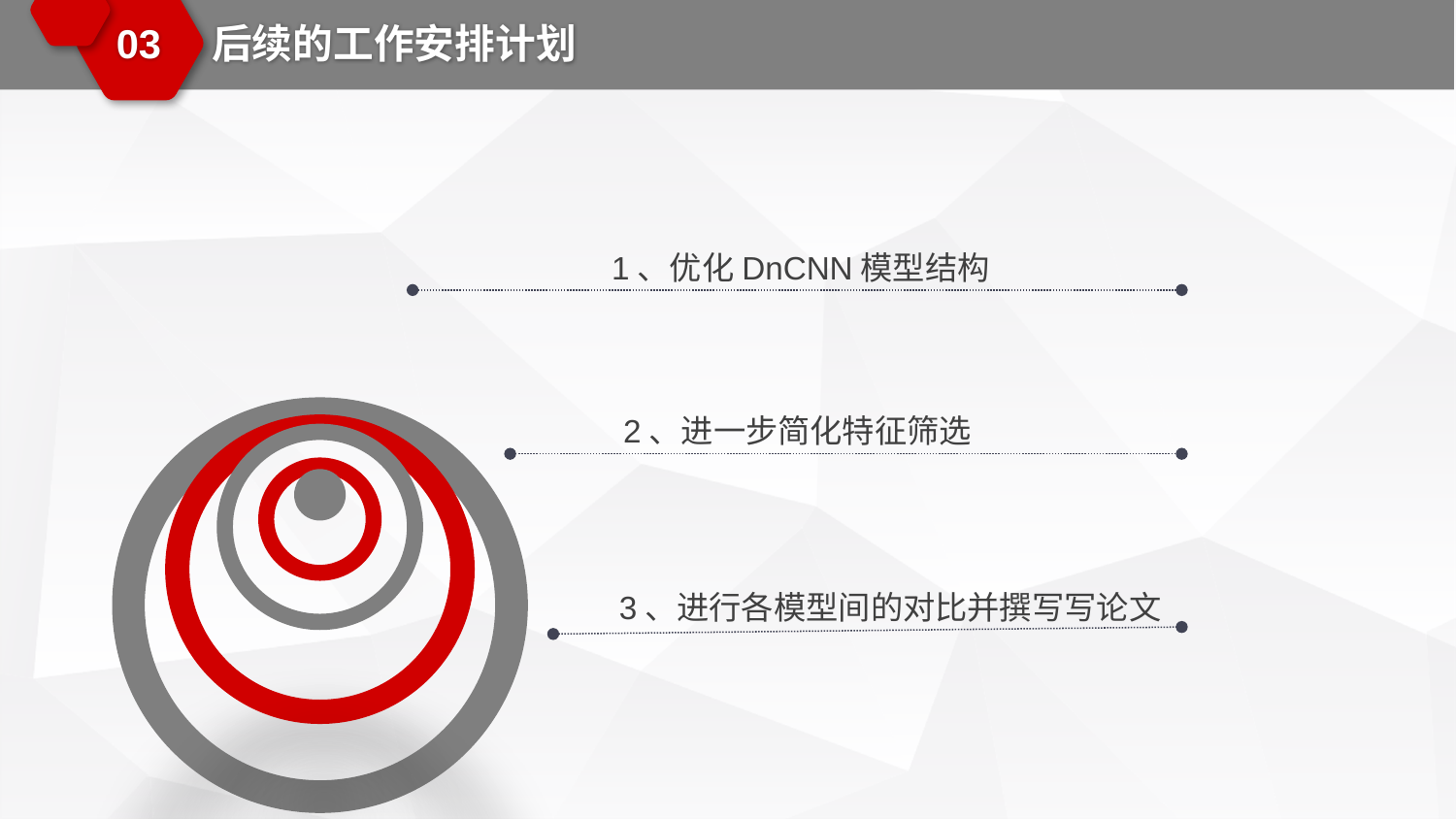

后续的工作安排计划
03
1、优化DnCNN模型结构
2、进一步简化特征筛选

3、进行各模型间的对比并撰写写论文